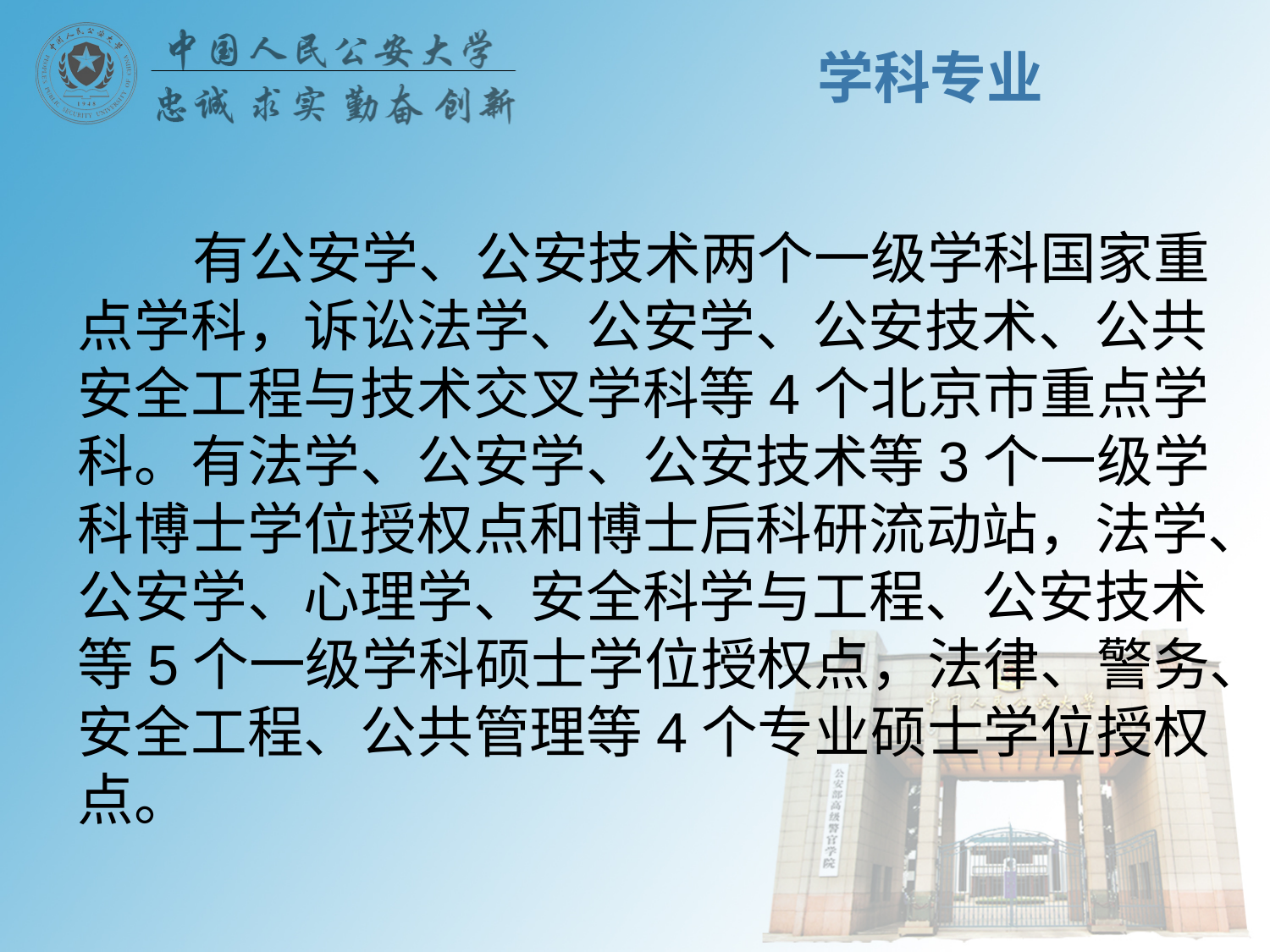

学科专业
        有公安学、公安技术两个一级学科国家重点学科，诉讼法学、公安学、公安技术、公共安全工程与技术交叉学科等4个北京市重点学科。有法学、公安学、公安技术等3个一级学科博士学位授权点和博士后科研流动站，法学、公安学、心理学、安全科学与工程、公安技术等5个一级学科硕士学位授权点，法律、警务、安全工程、公共管理等4个专业硕士学位授权点。